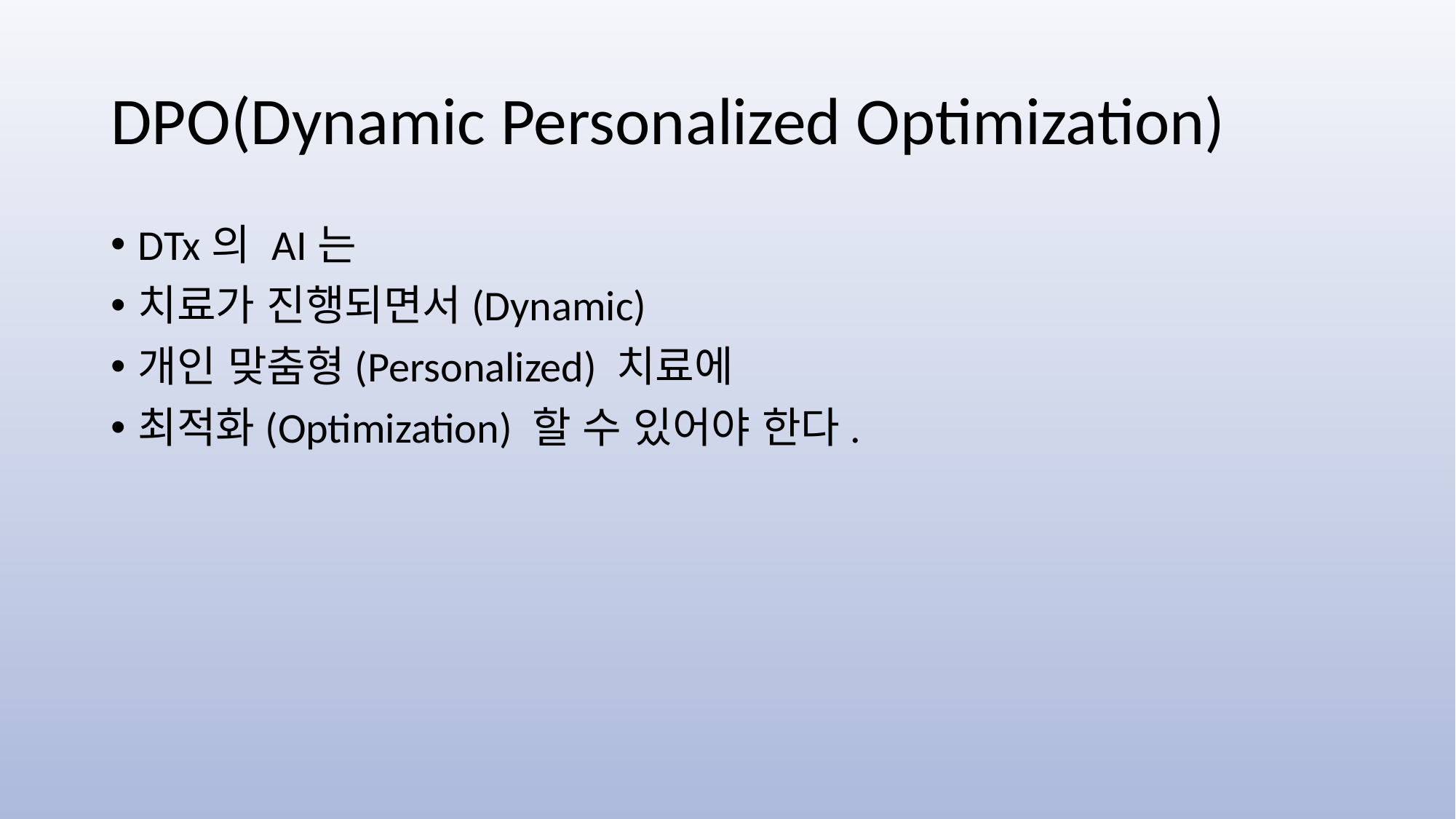

# DPO(Dynamic Personalized Optimization)
DTx의 AI는
치료가 진행되면서(Dynamic)
개인 맞춤형(Personalized) 치료에
최적화(Optimization) 할 수 있어야 한다.